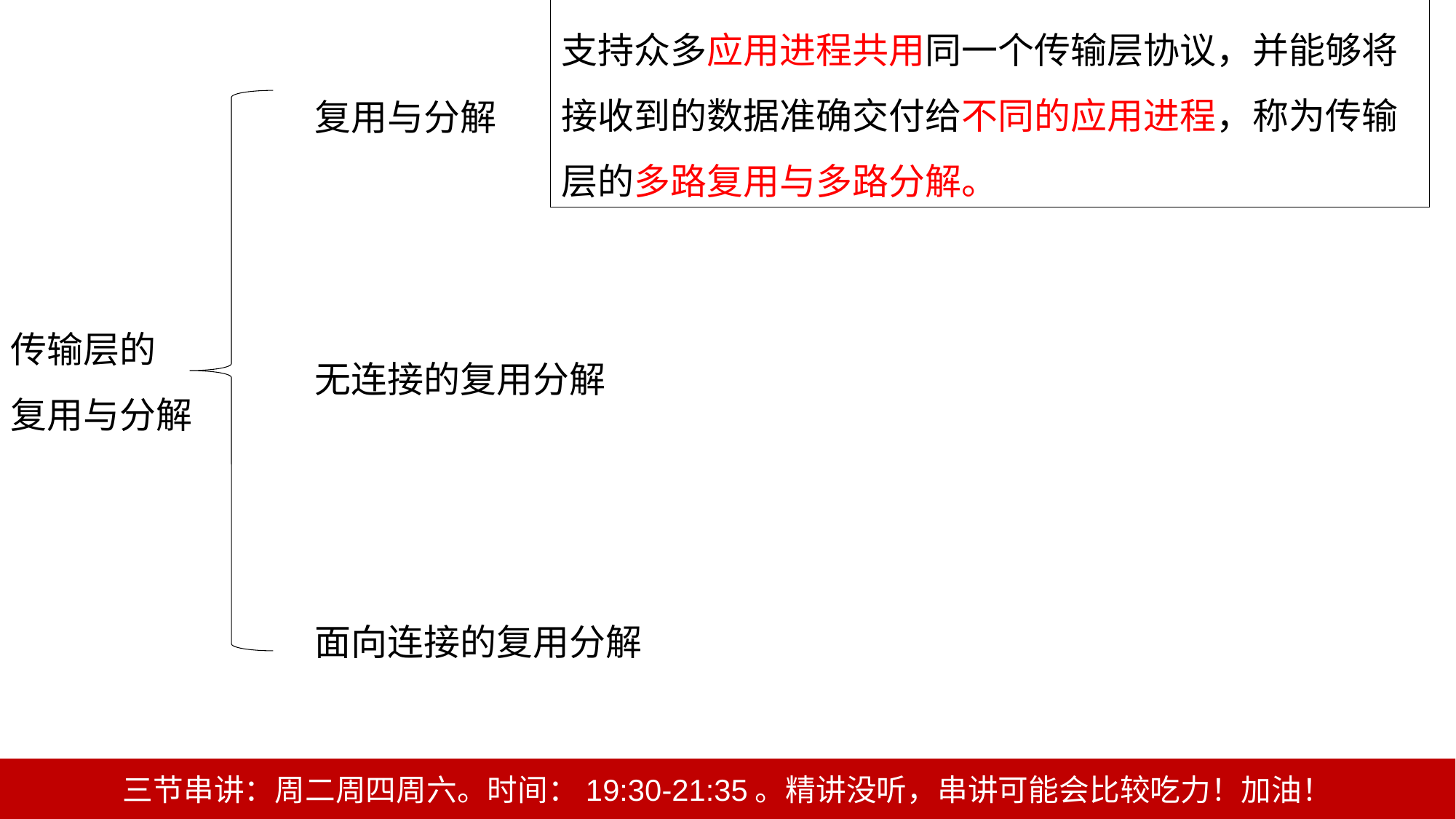

支持众多应用进程共用同一个传输层协议，并能够将接收到的数据准确交付给不同的应用进程，称为传输层的多路复用与多路分解。
复用与分解

无连接的复用分解

面向连接的复用分解

传输层的
复用与分解